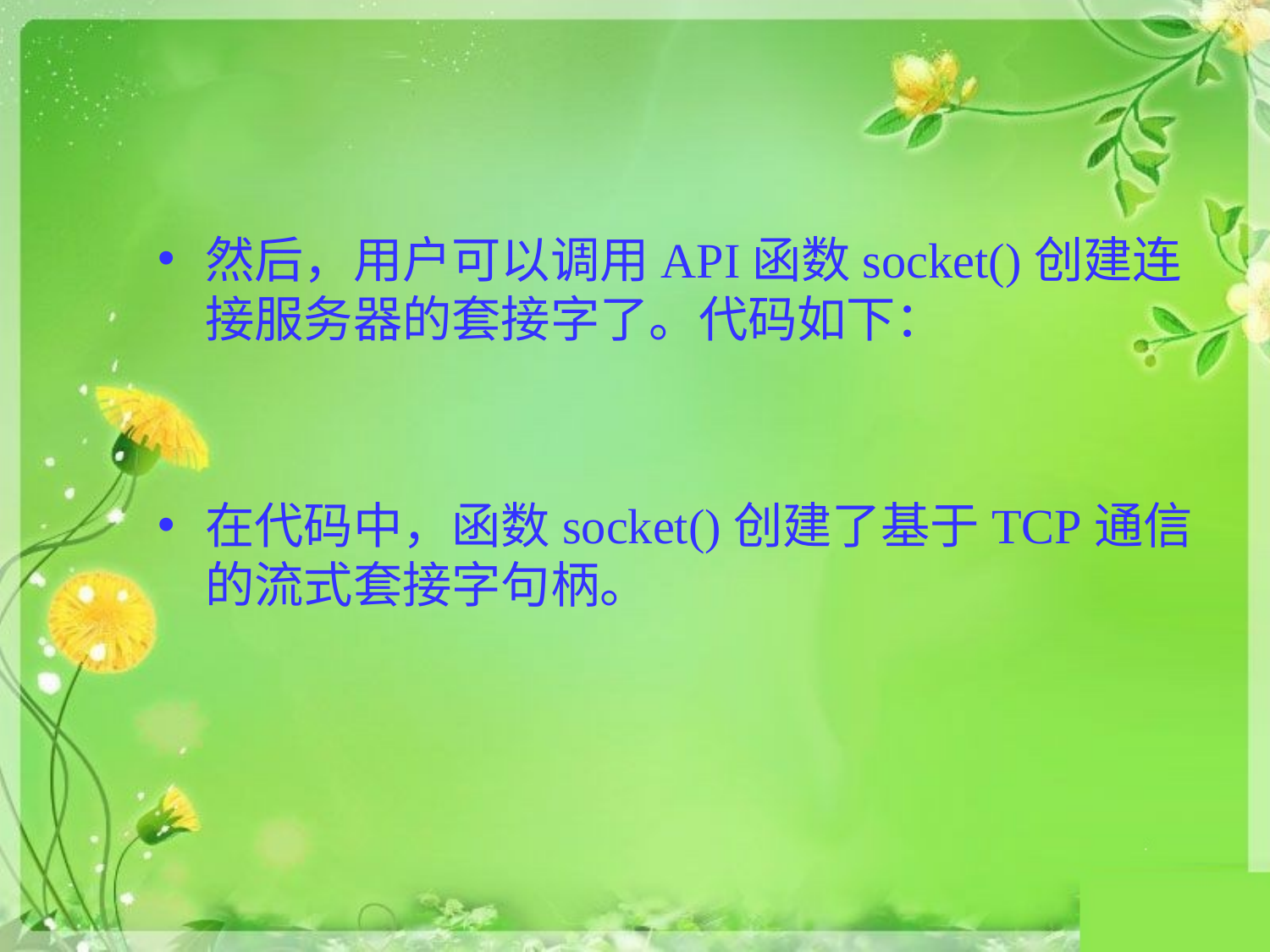

#
然后，用户可以调用API函数socket()创建连接服务器的套接字了。代码如下：

在代码中，函数socket()创建了基于TCP通信的流式套接字句柄。